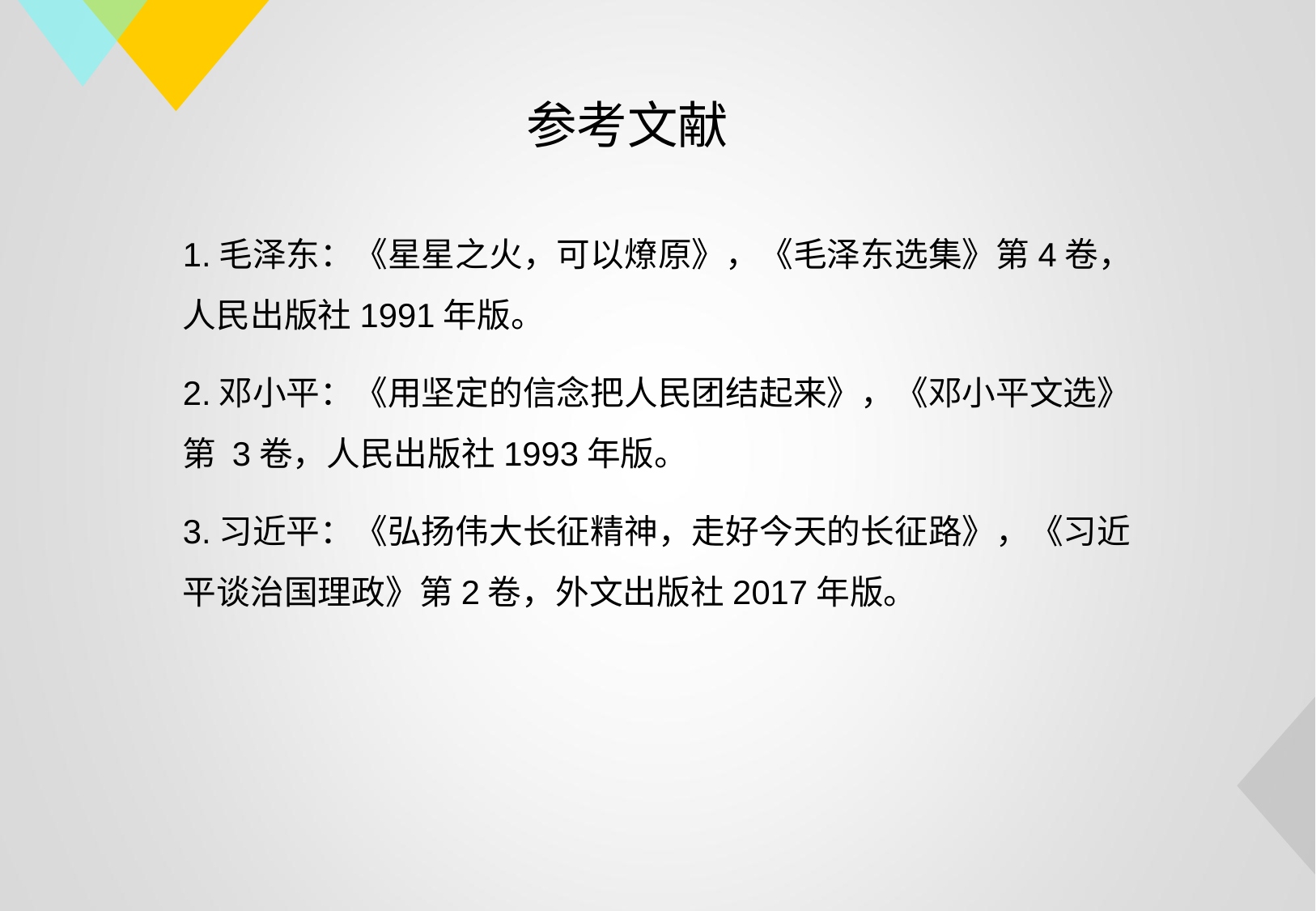

参考文献

1.毛泽东：《星星之火，可以燎原》，《毛泽东选集》第4卷，人民出版社1991年版。
2.邓小平：《用坚定的信念把人民团结起来》，《邓小平文选》第 3卷，人民出版社1993年版。
3.习近平：《弘扬伟大长征精神，走好今天的长征路》，《习近平谈治国理政》第2卷，外文出版社2017年版。